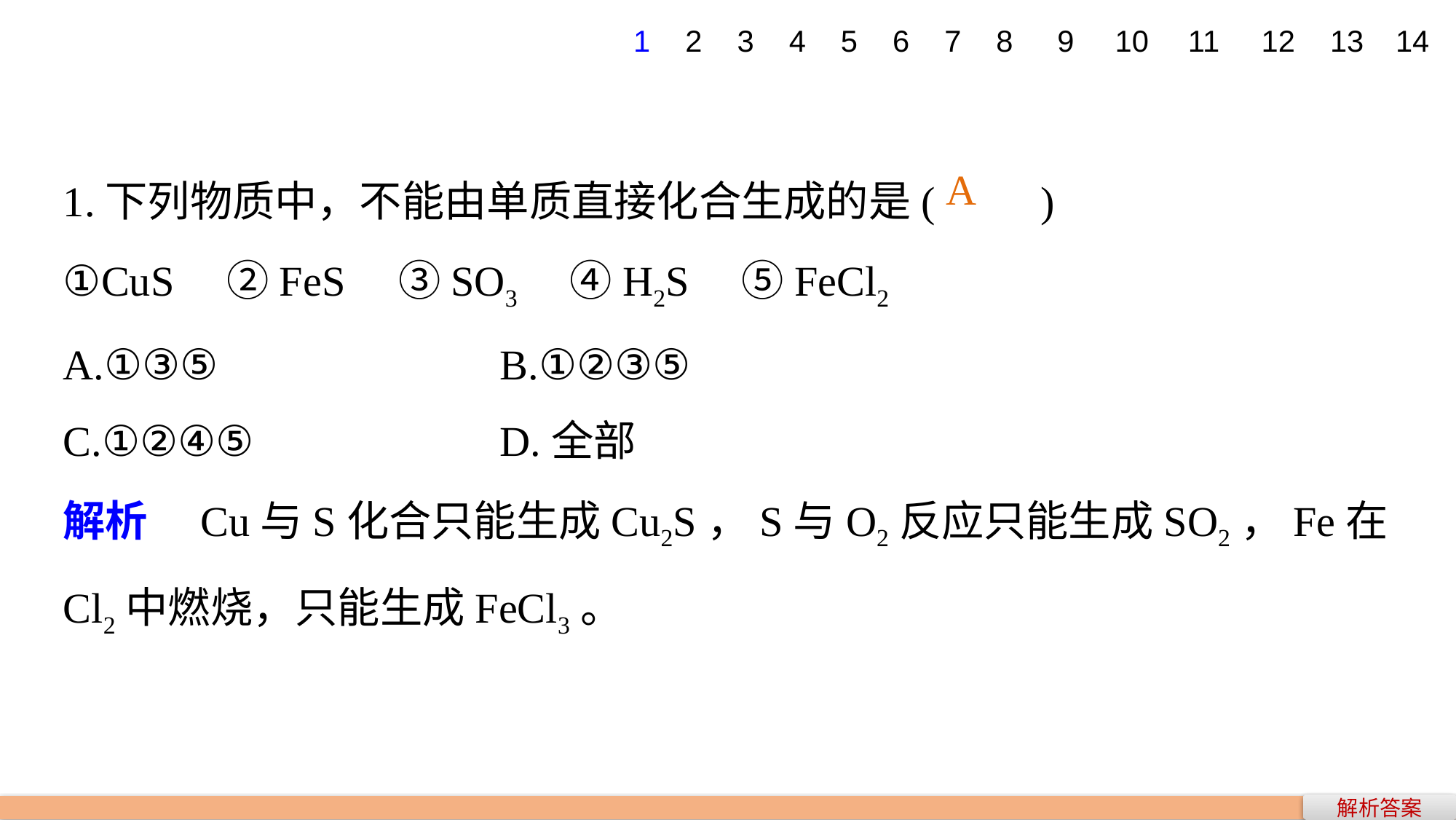

1
2
3
4
5
6
7
8
9
10
11
12
13
14
1.下列物质中，不能由单质直接化合生成的是(　　)
①CuS　②FeS　③SO3　④H2S　⑤FeCl2
A.①③⑤  			B.①②③⑤
C.①②④⑤  			D.全部
解析　Cu与S化合只能生成Cu2S，S与O2反应只能生成SO2，Fe在Cl2中燃烧，只能生成FeCl3。
A
解析答案